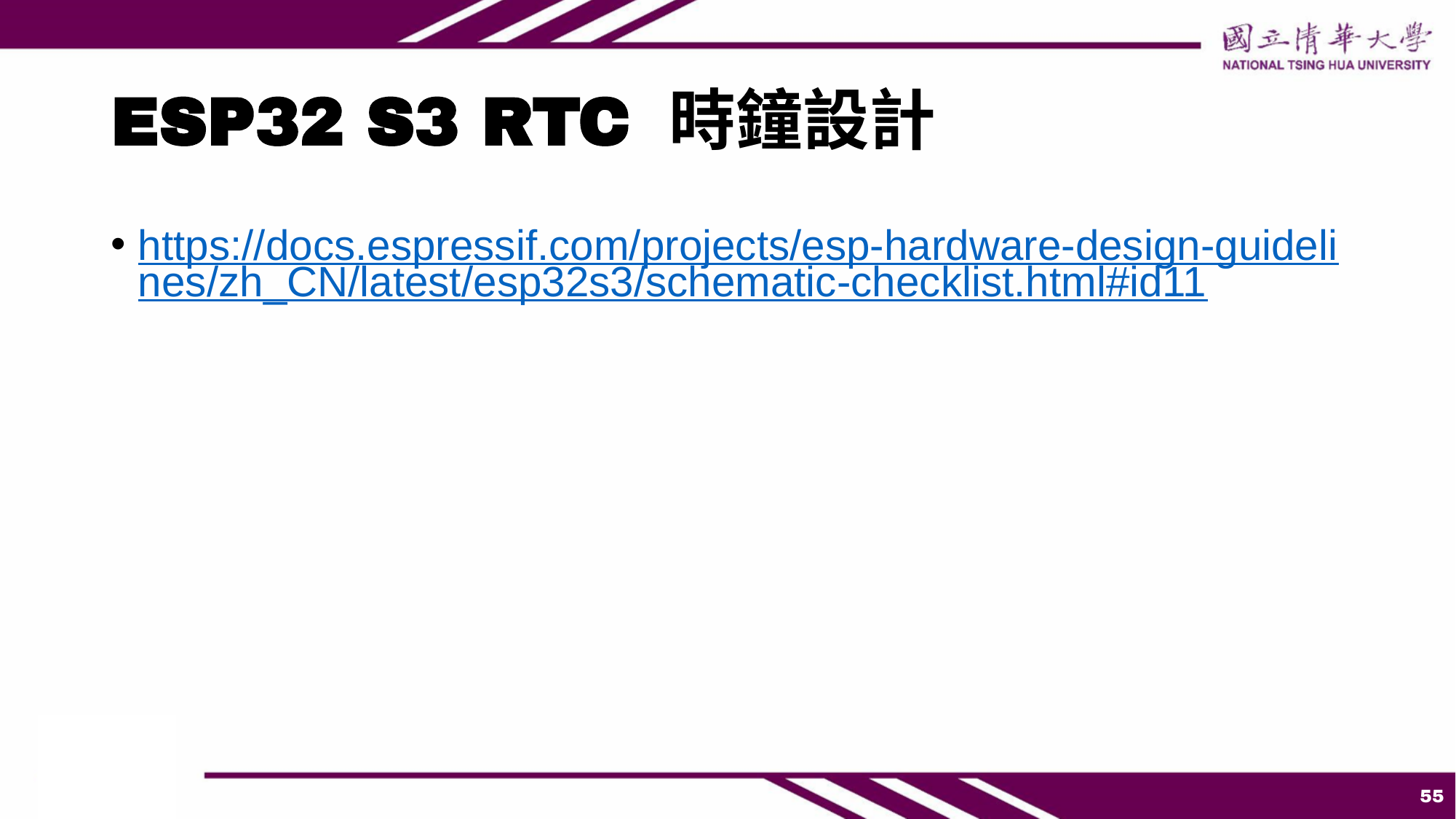

# ESP32 S3 RTC 時鐘設計
https://docs.espressif.com/projects/esp-hardware-design-guidelines/zh_CN/latest/esp32s3/schematic-checklist.html#id11

55